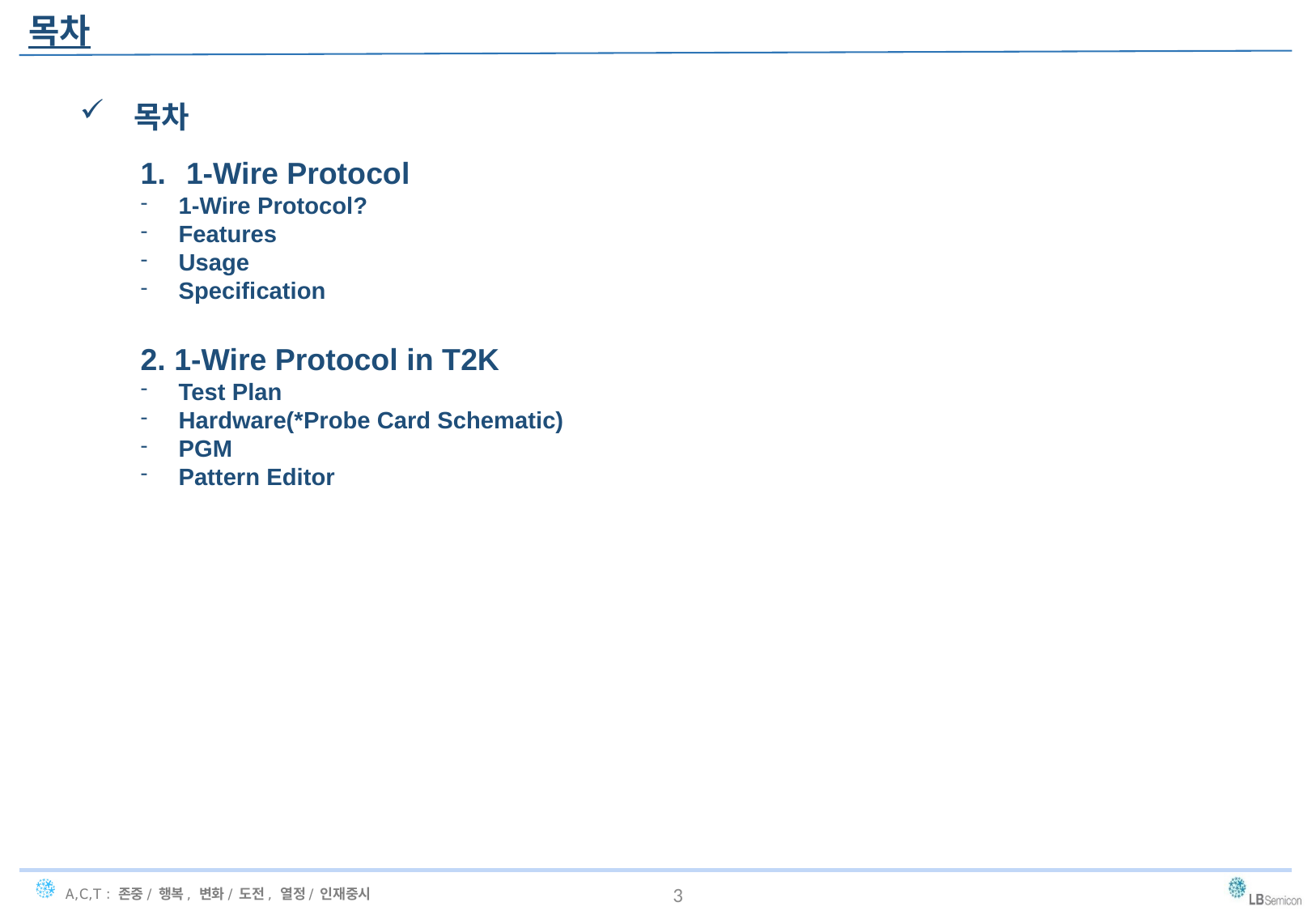

목차
 목차

1-Wire Protocol
1-Wire Protocol?
Features
Usage
Specification

2. 1-Wire Protocol in T2K
Test Plan
Hardware(*Probe Card Schematic)
PGM
Pattern Editor

3